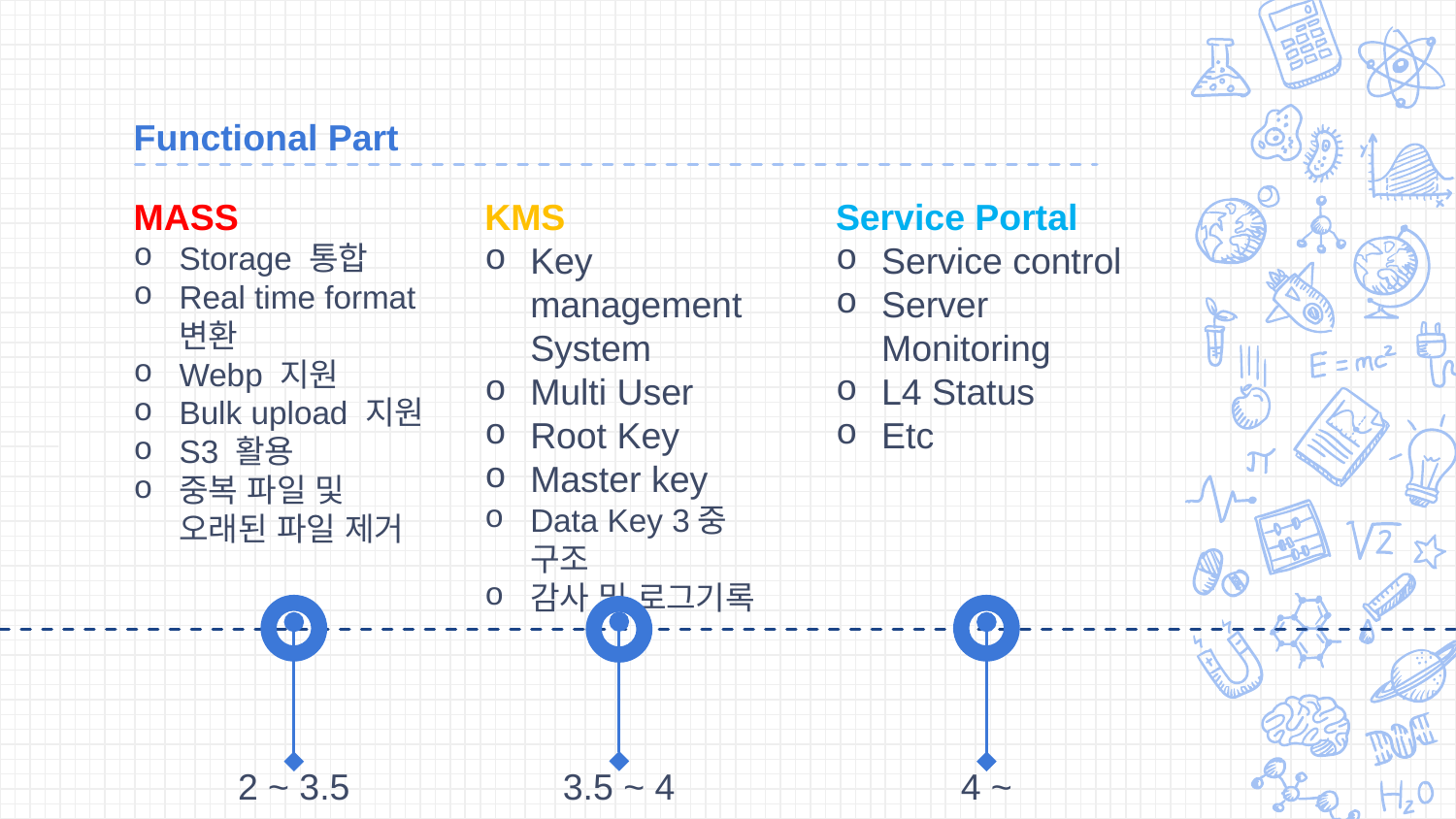

# Functional Part
MASS
Storage 통합
Real time format 변환
Webp 지원
Bulk upload 지원
S3 활용
중복 파일 및 오래된 파일 제거

KMS
Key management System
Multi User
Root Key
Master key
Data Key 3중 구조
감사 및 로그기록

Service Portal
Service control
Server Monitoring
L4 Status
Etc

2 ~ 3.5
3.5 ~ 4
4 ~